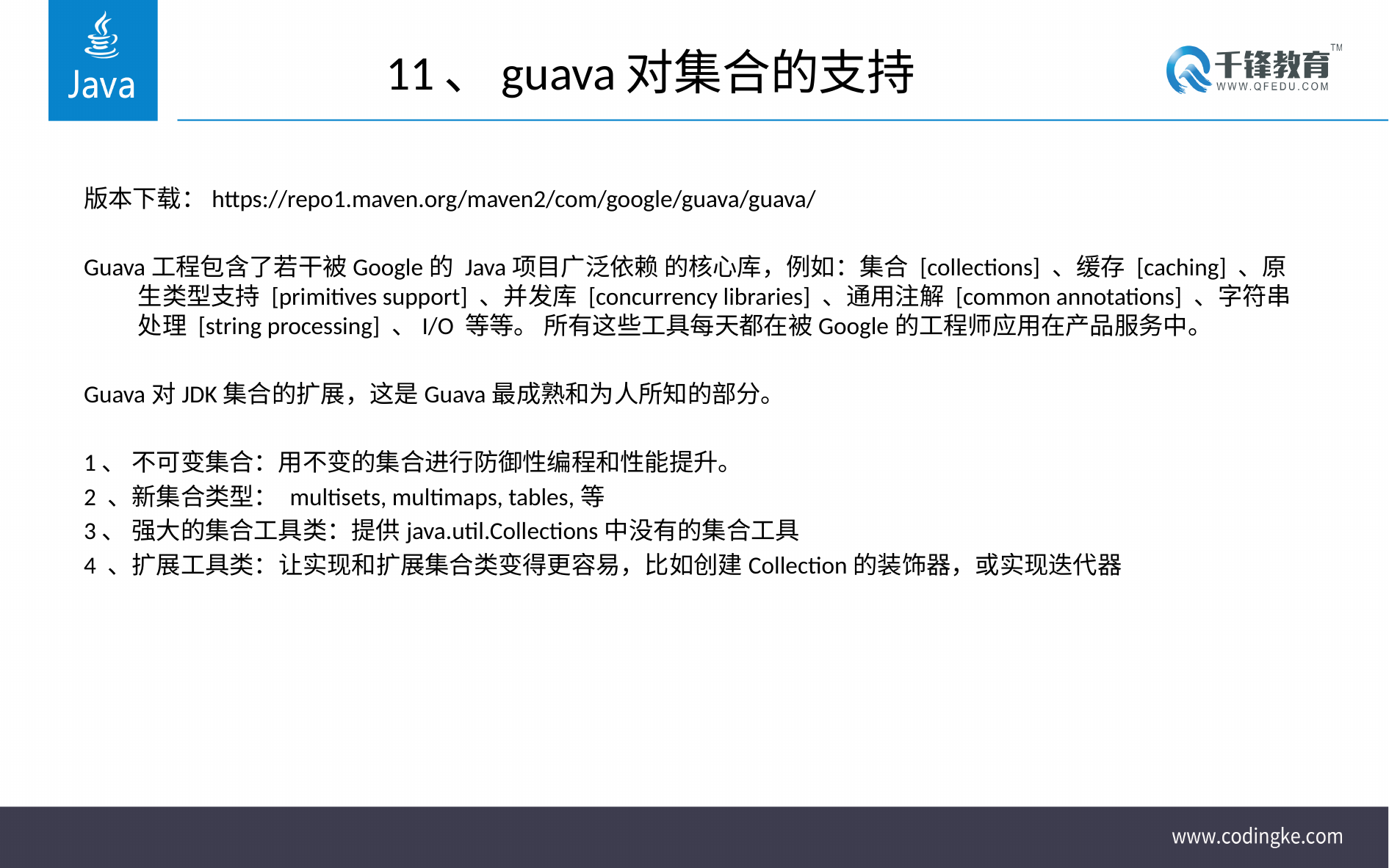

# 11、guava对集合的支持
版本下载：https://repo1.maven.org/maven2/com/google/guava/guava/

Guava工程包含了若干被Google的 Java项目广泛依赖 的核心库，例如：集合 [collections] 、缓存 [caching] 、原生类型支持 [primitives support] 、并发库 [concurrency libraries] 、通用注解 [common annotations] 、字符串处理 [string processing] 、I/O 等等。 所有这些工具每天都在被Google的工程师应用在产品服务中。

Guava对JDK集合的扩展，这是Guava最成熟和为人所知的部分。

1、 不可变集合：用不变的集合进行防御性编程和性能提升。
2 、新集合类型： multisets, multimaps, tables,等
3、 强大的集合工具类：提供java.util.Collections中没有的集合工具
4 、扩展工具类：让实现和扩展集合类变得更容易，比如创建Collection的装饰器，或实现迭代器